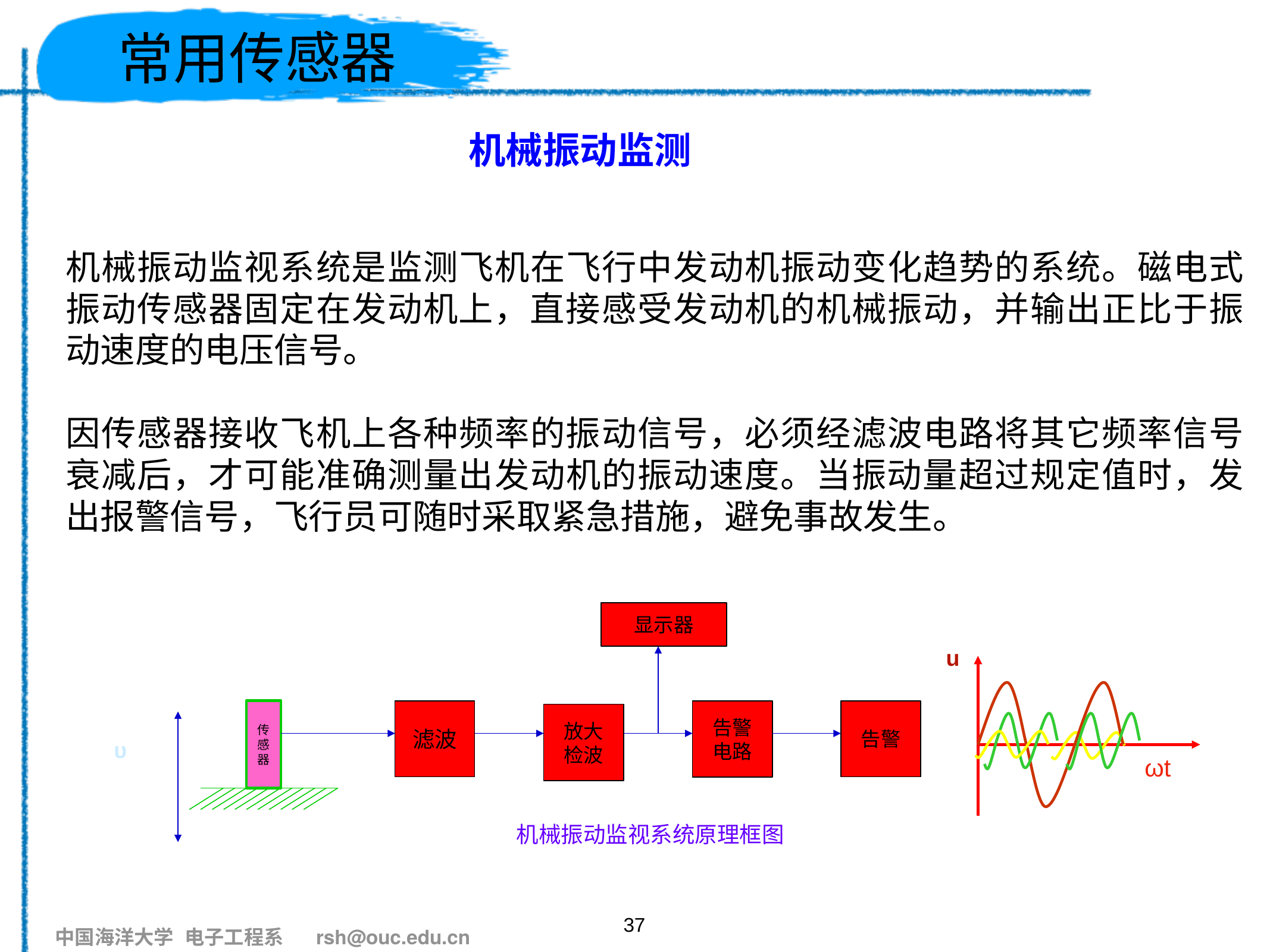

# 常用传感器
机械振动监测
机械振动监视系统是监测飞机在飞行中发动机振动变化趋势的系统。磁电式振动传感器固定在发动机上，直接感受发动机的机械振动，并输出正比于振动速度的电压信号。

因传感器接收飞机上各种频率的振动信号，必须经滤波电路将其它频率信号衰减后，才可能准确测量出发动机的振动速度。当振动量超过规定值时，发出报警信号，飞行员可随时采取紧急措施，避免事故发生。
显示器

u

ωt

告警
电路

传
感
器

滤波

告警
放大
检波

υ

机械振动监视系统原理框图
37